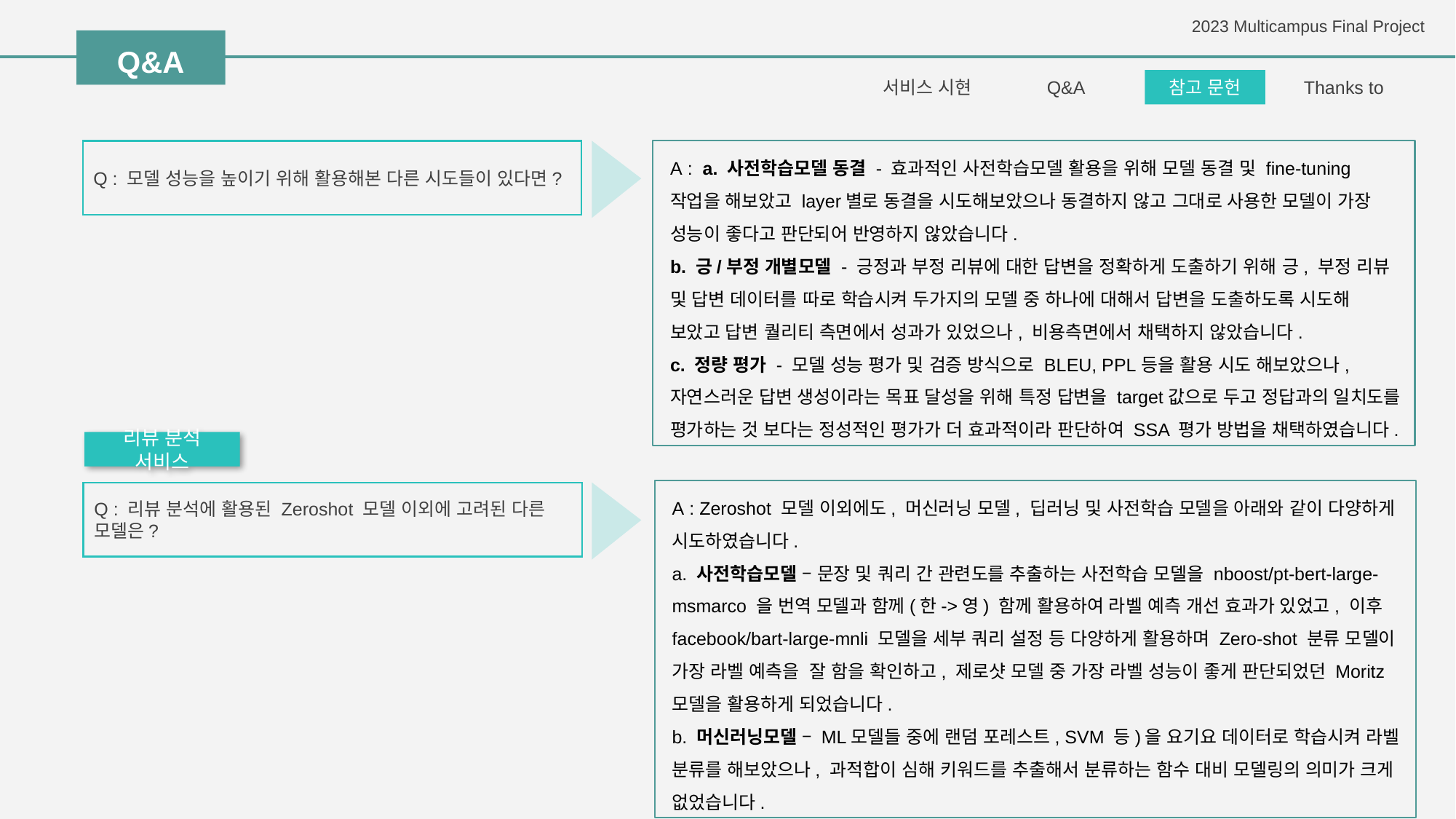

Q&A
서비스 시현
Q&A
참고 문헌
Thanks to
Q : 모델 성능을 높이기 위해 활용해본 다른 시도들이 있다면?
A :  a. 사전학습모델 동결 - 효과적인 사전학습모델 활용을 위해 모델 동결 및 fine-tuning 작업을 해보았고 layer별로 동결을 시도해보았으나 동결하지 않고 그대로 사용한 모델이 가장 성능이 좋다고 판단되어 반영하지 않았습니다.
b. 긍/부정 개별모델 - 긍정과 부정 리뷰에 대한 답변을 정확하게 도출하기 위해 긍, 부정 리뷰 및 답변 데이터를 따로 학습시켜 두가지의 모델 중 하나에 대해서 답변을 도출하도록 시도해 보았고 답변 퀄리티 측면에서 성과가 있었으나, 비용측면에서 채택하지 않았습니다.
c. 정량 평가 - 모델 성능 평가 및 검증 방식으로 BLEU, PPL등을 활용 시도 해보았으나, 자연스러운 답변 생성이라는 목표 달성을 위해 특정 답변을 target값으로 두고 정답과의 일치도를 평가하는 것 보다는 정성적인 평가가 더 효과적이라 판단하여 SSA 평가 방법을 채택하였습니다.

리뷰 분석 서비스
A : Zeroshot 모델 이외에도, 머신러닝 모델, 딥러닝 및 사전학습 모델을 아래와 같이 다양하게 시도하였습니다.
a. 사전학습모델 – 문장 및 쿼리 간 관련도를 추출하는 사전학습 모델을 nboost/pt-bert-large-msmarco 을 번역 모델과 함께(한->영) 함께 활용하여 라벨 예측 개선 효과가 있었고, 이후 facebook/bart-large-mnli 모델을 세부 쿼리 설정 등 다양하게 활용하며 Zero-shot 분류 모델이 가장 라벨 예측을  잘 함을 확인하고, 제로샷 모델 중 가장 라벨 성능이 좋게 판단되었던 Moritz 모델을 활용하게 되었습니다.
b. 머신러닝모델 – ML모델들 중에 랜덤 포레스트, SVM 등)을 요기요 데이터로 학습시켜 라벨 분류를 해보았으나, 과적합이 심해 키워드를 추출해서 분류하는 함수 대비 모델링의 의미가 크게 없었습니다.
Q : 리뷰 분석에 활용된 Zeroshot 모델 이외에 고려된 다른 모델은?